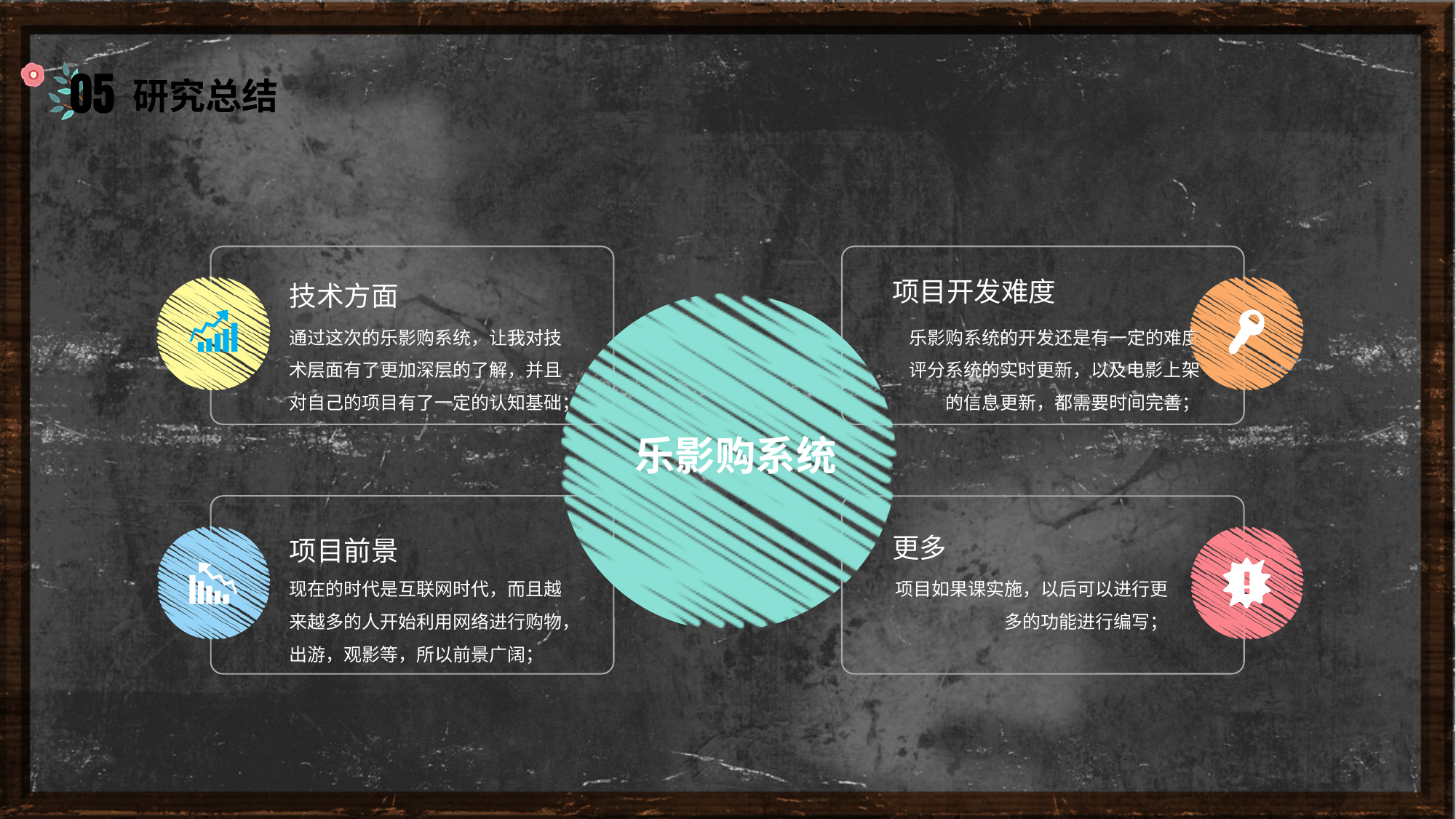

05
研究总结

项目开发难度
技术方面

乐影购系统的开发还是有一定的难度，评分系统的实时更新，以及电影上架的信息更新，都需要时间完善；
通过这次的乐影购系统，让我对技术层面有了更加深层的了解，并且对自己的项目有了一定的认知基础；
乐影购系统

项目前景
更多

现在的时代是互联网时代，而且越来越多的人开始利用网络进行购物，出游，观影等，所以前景广阔；
项目如果课实施，以后可以进行更多的功能进行编写；